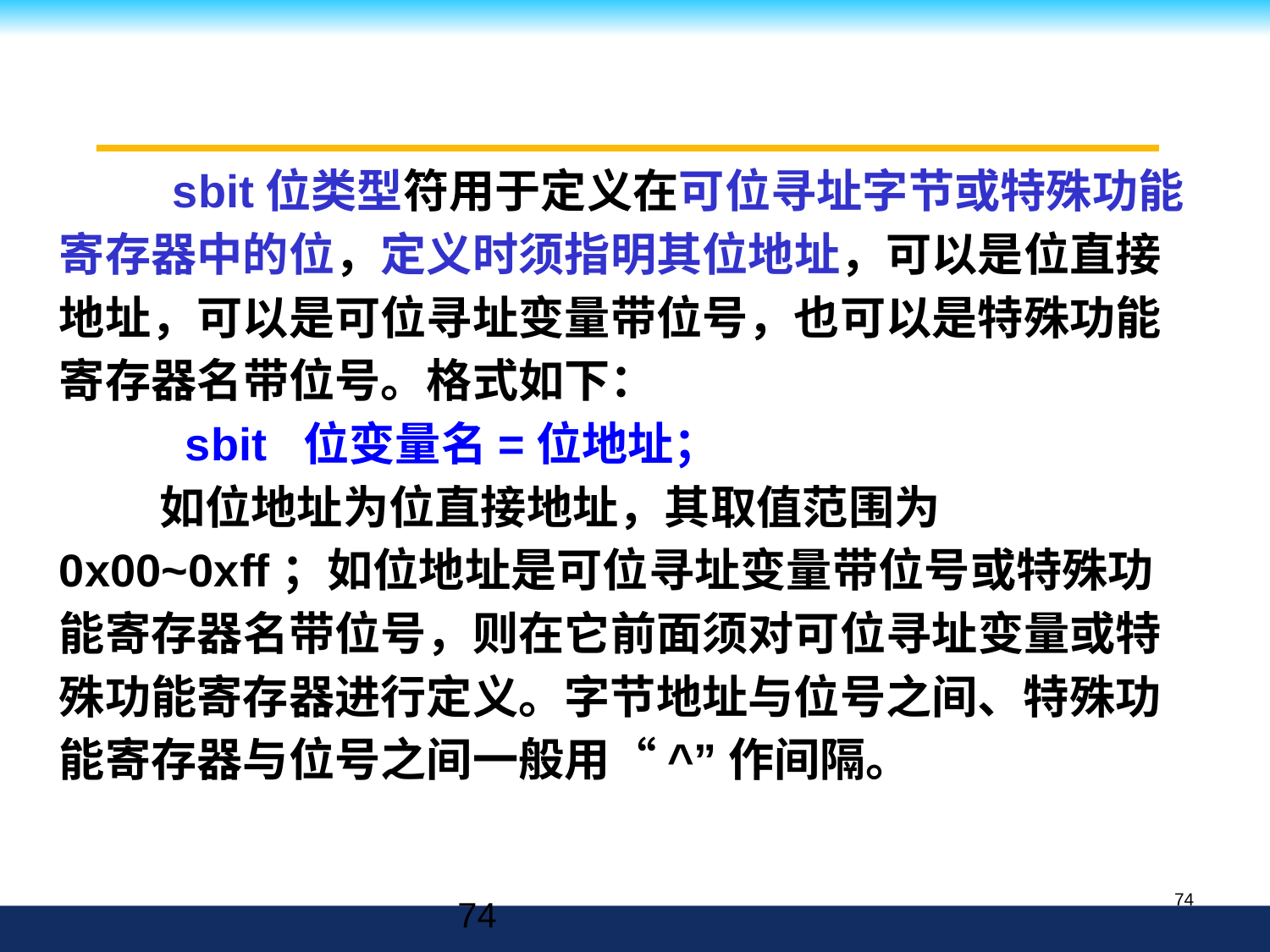

sbit位类型符用于定义在可位寻址字节或特殊功能寄存器中的位，定义时须指明其位地址，可以是位直接地址，可以是可位寻址变量带位号，也可以是特殊功能寄存器名带位号。格式如下：
       sbit  位变量名=位地址；
     如位地址为位直接地址，其取值范围为0x00~0xff；如位地址是可位寻址变量带位号或特殊功能寄存器名带位号，则在它前面须对可位寻址变量或特殊功能寄存器进行定义。字节地址与位号之间、特殊功能寄存器与位号之间一般用“^”作间隔。

74
74